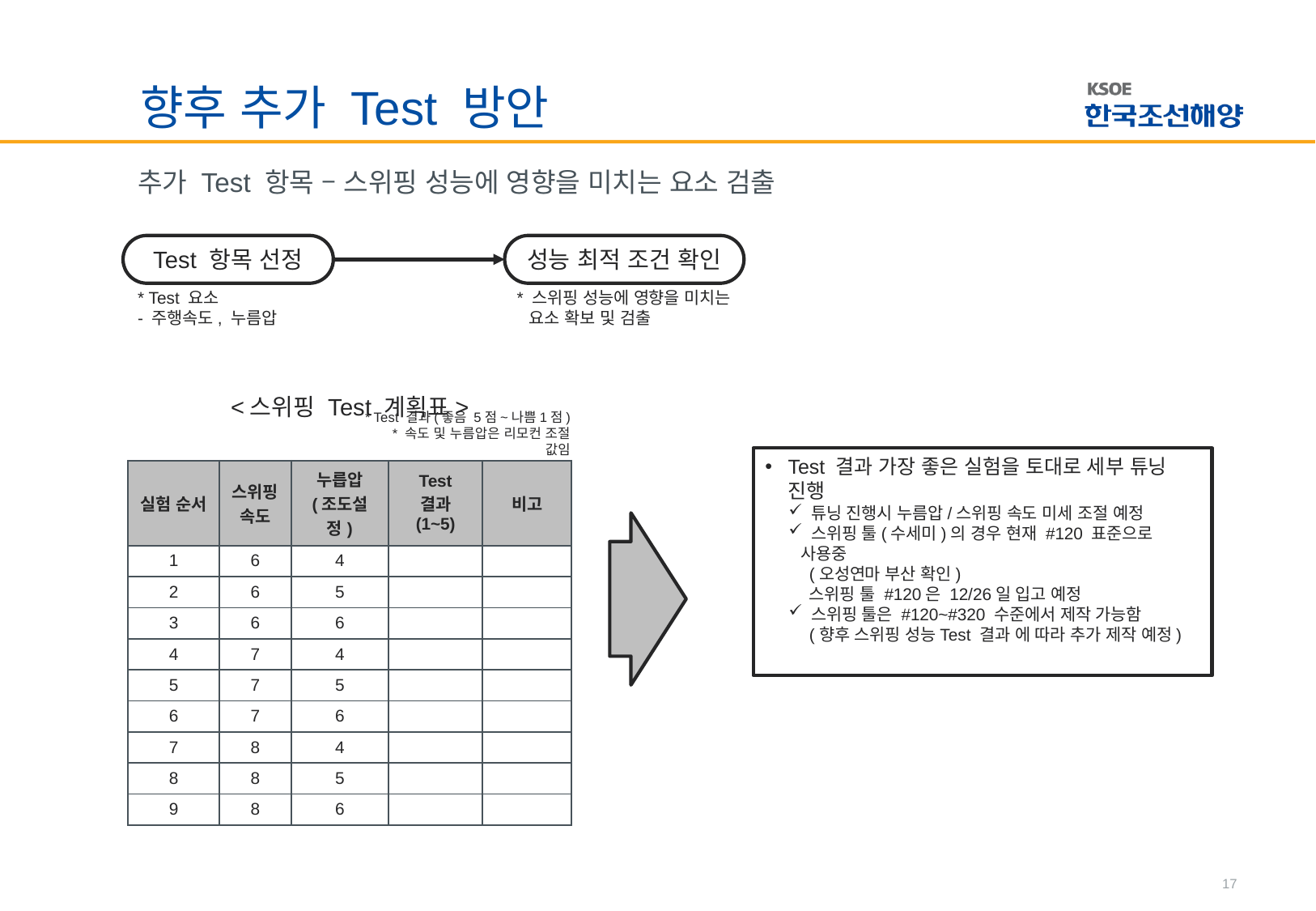

# 향후 추가 Test 방안
추가 Test 항목 – 스위핑 성능에 영향을 미치는 요소 검출
Test 항목 선정
성능 최적 조건 확인
* Test 요소
- 주행속도, 누름압
* 스위핑 성능에 영향을 미치는 요소 확보 및 검출
<스위핑 Test 계획표>
* Test 결과(좋음 5점~나쁨1점)
* 속도 및 누름압은 리모컨 조절 값임
Test 결과 가장 좋은 실험을 토대로 세부 튜닝 진행
 튜닝 진행시 누름압/스위핑 속도 미세 조절 예정
 스위핑 툴(수세미)의 경우 현재 #120 표준으로 사용중
 (오성연마 부산 확인)
 스위핑 툴 #120은 12/26일 입고 예정
 스위핑 툴은 #120~#320 수준에서 제작 가능함
 (향후 스위핑 성능Test 결과 에 따라 추가 제작 예정)

| 실험 순서 | 스위핑 속도 | 누릅압 (조도설정) | Test 결과 (1~5) | 비고 |
| --- | --- | --- | --- | --- |
| 1 | 6 | 4 |  |  |
| 2 | 6 | 5 |  |  |
| 3 | 6 | 6 |  |  |
| 4 | 7 | 4 |  |  |
| 5 | 7 | 5 |  |  |
| 6 | 7 | 6 |  |  |
| 7 | 8 | 4 |  |  |
| 8 | 8 | 5 |  |  |
| 9 | 8 | 6 |  |  |

17